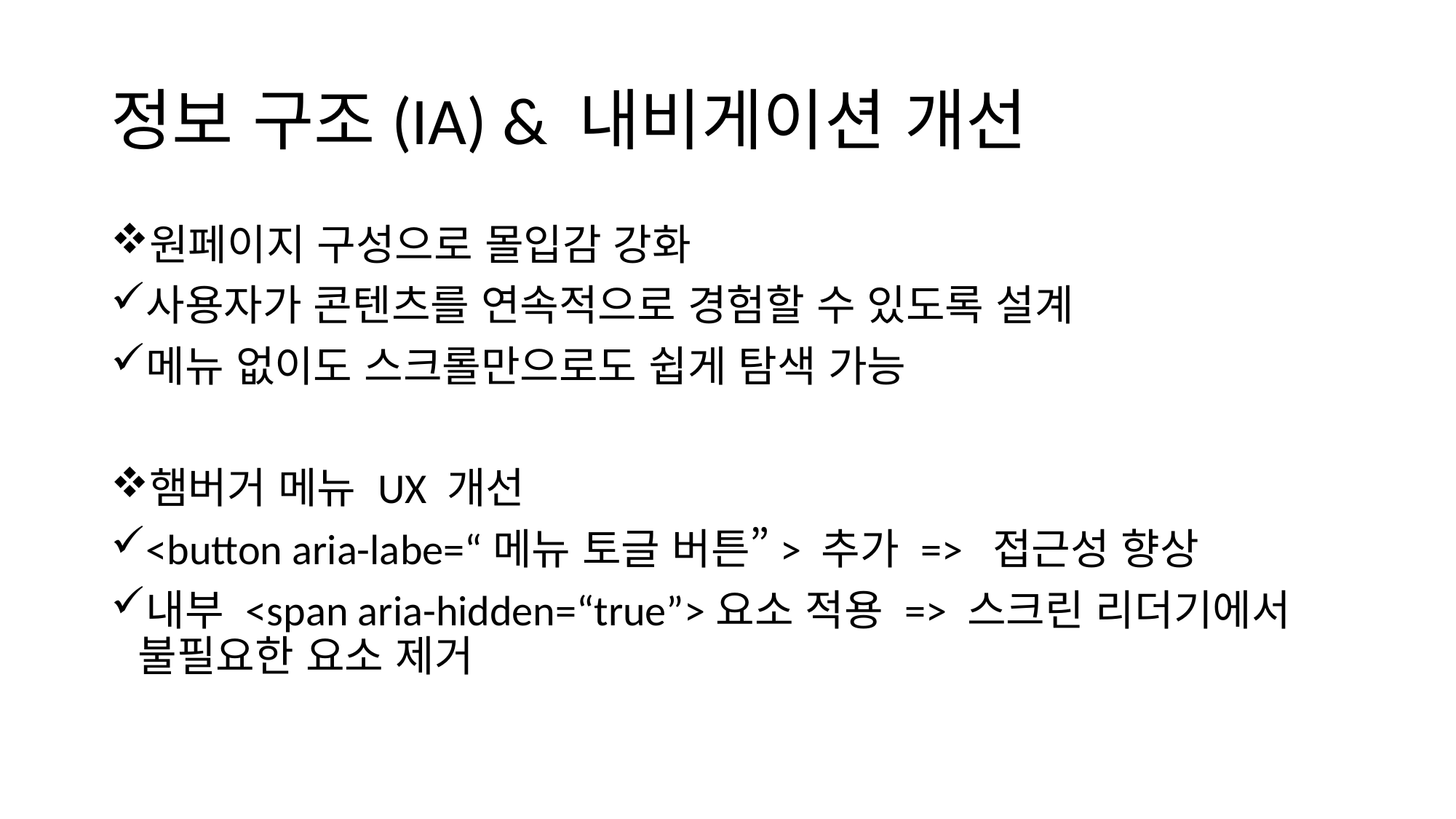

# 정보 구조(IA) & 내비게이션 개선
원페이지 구성으로 몰입감 강화
사용자가 콘텐츠를 연속적으로 경험할 수 있도록 설계
메뉴 없이도 스크롤만으로도 쉽게 탐색 가능

햄버거 메뉴 UX 개선
<button aria-labe=“메뉴 토글 버튼”> 추가 =>  접근성 향상
내부 <span aria-hidden=“true”>요소 적용 => 스크린 리더기에서 불필요한 요소 제거